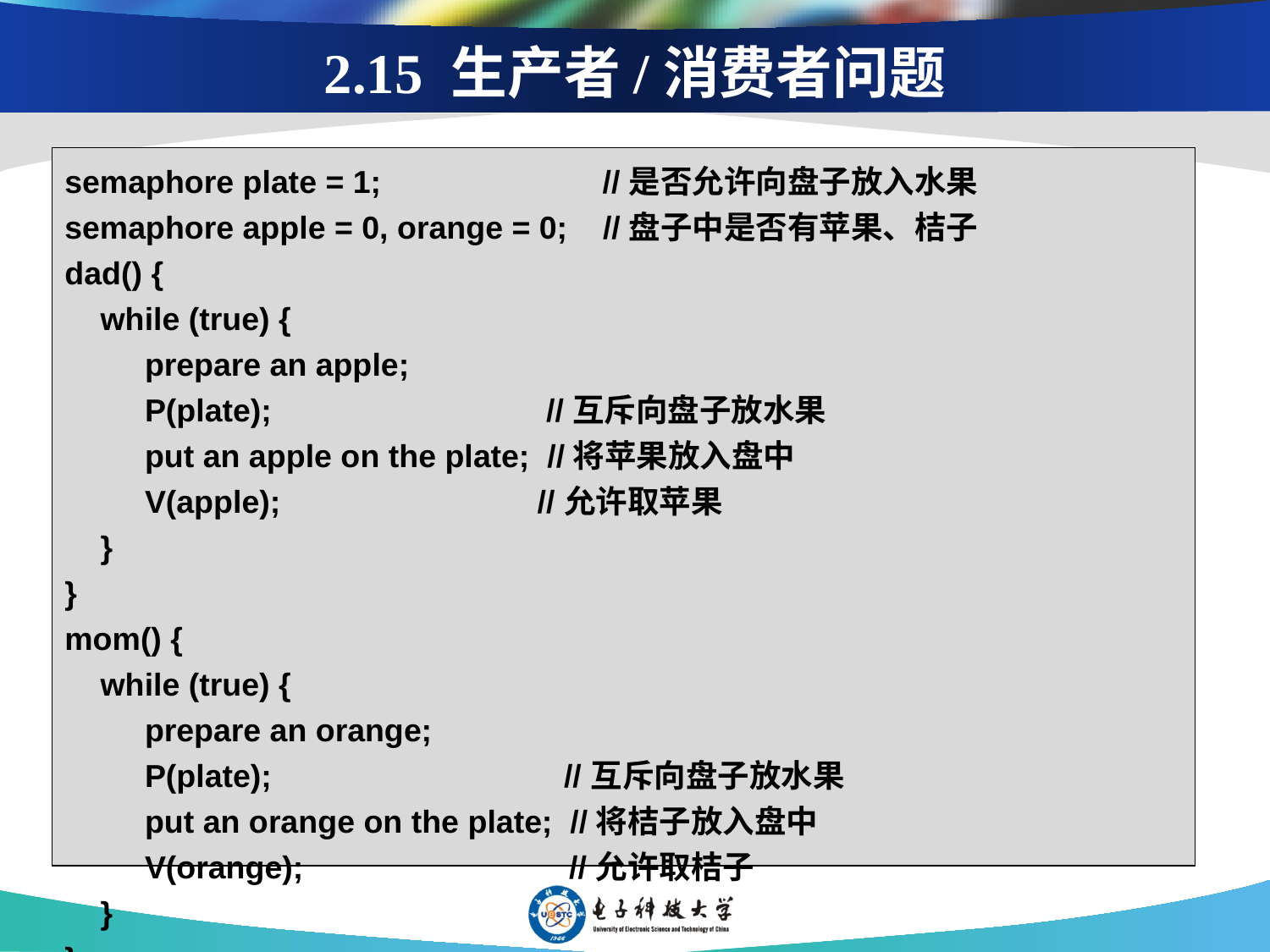

2.15 生产者/消费者问题
semaphore plate = 1;                         //是否允许向盘子放入水果
semaphore apple = 0, orange = 0;    //盘子中是否有苹果、桔子
dad() {
    while (true) {
         prepare an apple;
         P(plate);                               //互斥向盘子放水果
         put an apple on the plate;  //将苹果放入盘中
         V(apple);                             //允许取苹果
    }
}
mom() {
    while (true) {
         prepare an orange;
         P(plate);                                 //互斥向盘子放水果
         put an orange on the plate;  //将桔子放入盘中
         V(orange);                              //允许取桔子
    }
}